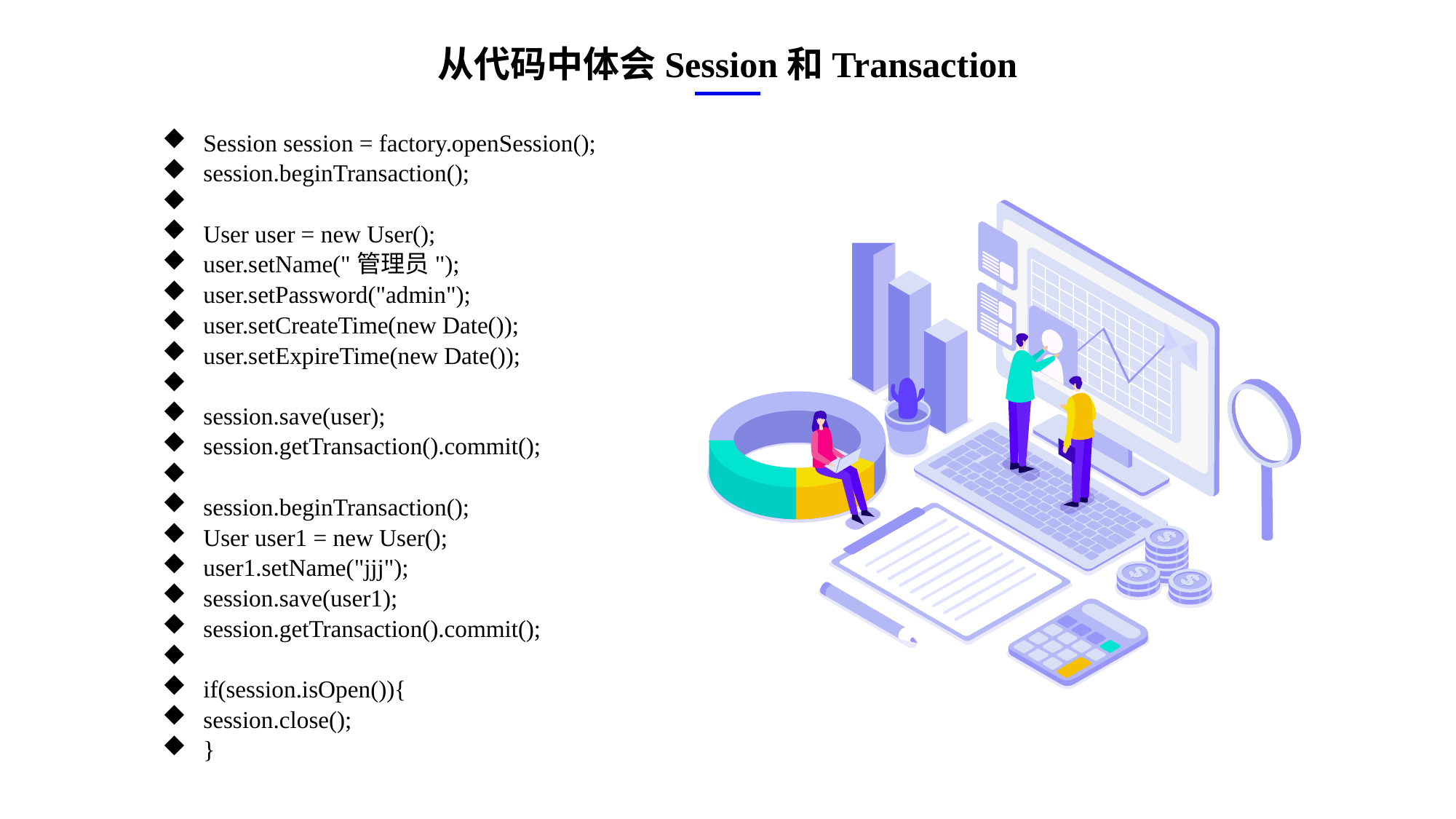

从代码中体会Session和Transaction
Session session = factory.openSession();
session.beginTransaction();

User user = new User();
user.setName("管理员");
user.setPassword("admin");
user.setCreateTime(new Date());
user.setExpireTime(new Date());

session.save(user);
session.getTransaction().commit();

session.beginTransaction();
User user1 = new User();
user1.setName("jjj");
session.save(user1);
session.getTransaction().commit();

if(session.isOpen()){
session.close();
}

e7d195523061f1c0ae0eb3eed39d2bcef4622b2499a05fe6567B54A876BEB457BD1EB8EBE9915191D1FA2E860D28D251AB291D9CBBDD28D4BD16020FD75D8281481517FC21E86E4C931520AFA1087E92E357E3DB373CA326F6F926B1A67F681E99E875FFD293B2C32B3919AE4D43F9436862A7DD54F9346DF3662D8AB7319030EF75D53FF682DE13